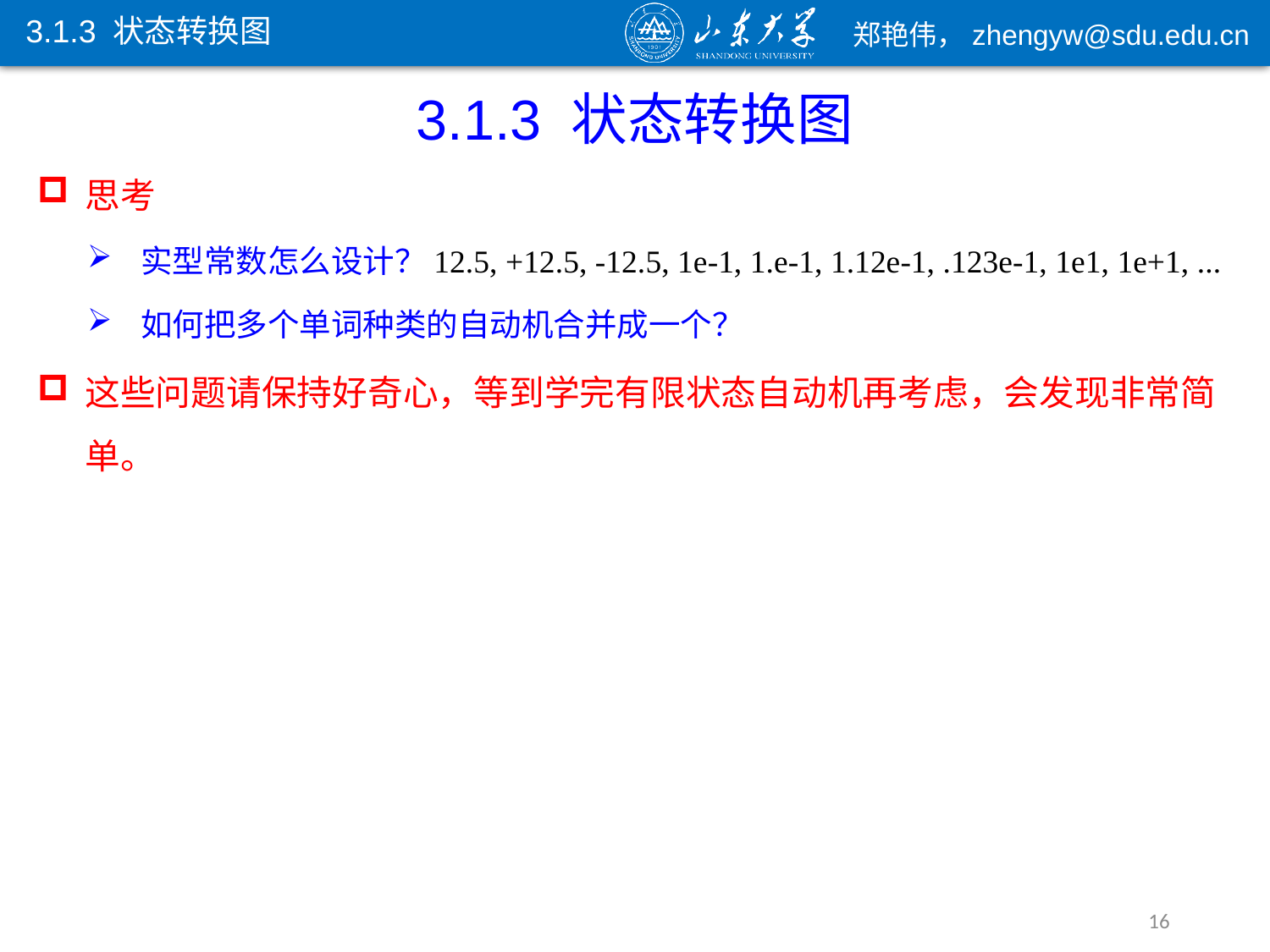

3.1.3 状态转换图
3.1.3 状态转换图
思考
实型常数怎么设计？12.5, +12.5, -12.5, 1e-1, 1.e-1, 1.12e-1, .123e-1, 1e1, 1e+1, ...
如何把多个单词种类的自动机合并成一个？
这些问题请保持好奇心，等到学完有限状态自动机再考虑，会发现非常简单。
16